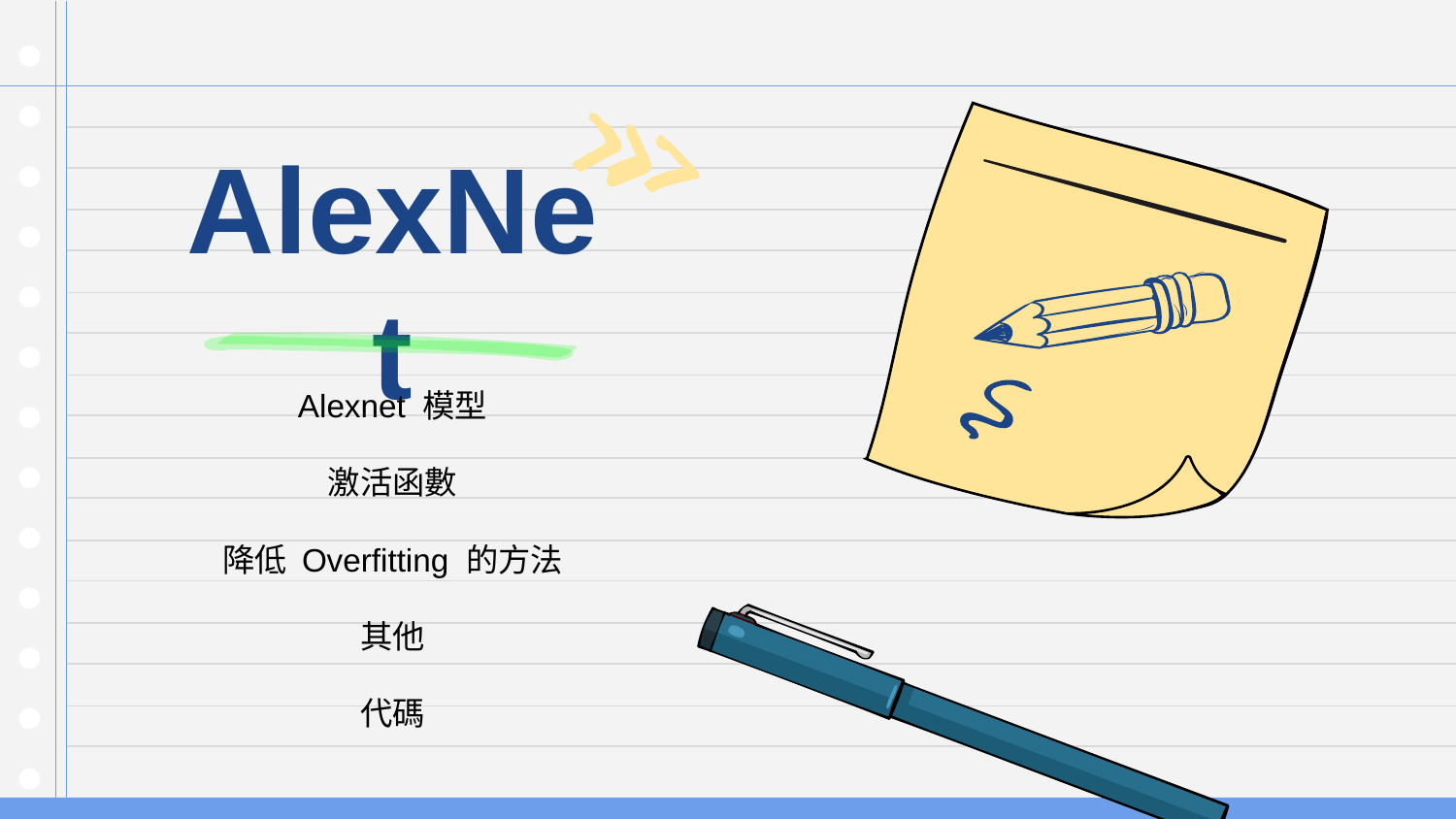

# AlexNet

Alexnet 模型
激活函數
降低 Overfitting 的方法
其他
代碼